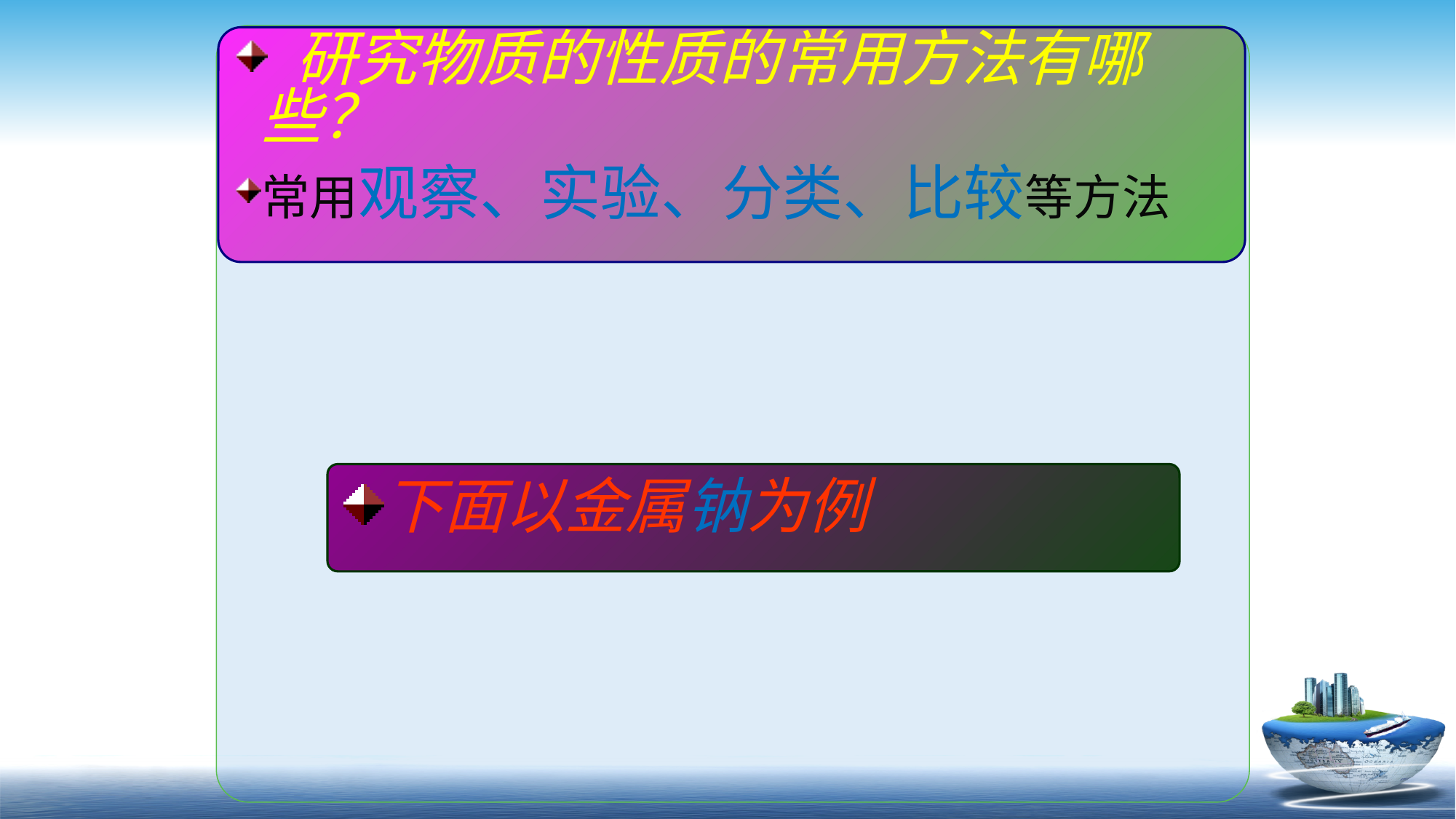

研究物质的性质的常用方法有哪些？
常用观察、实验、分类、比较等方法
下面以金属钠为例